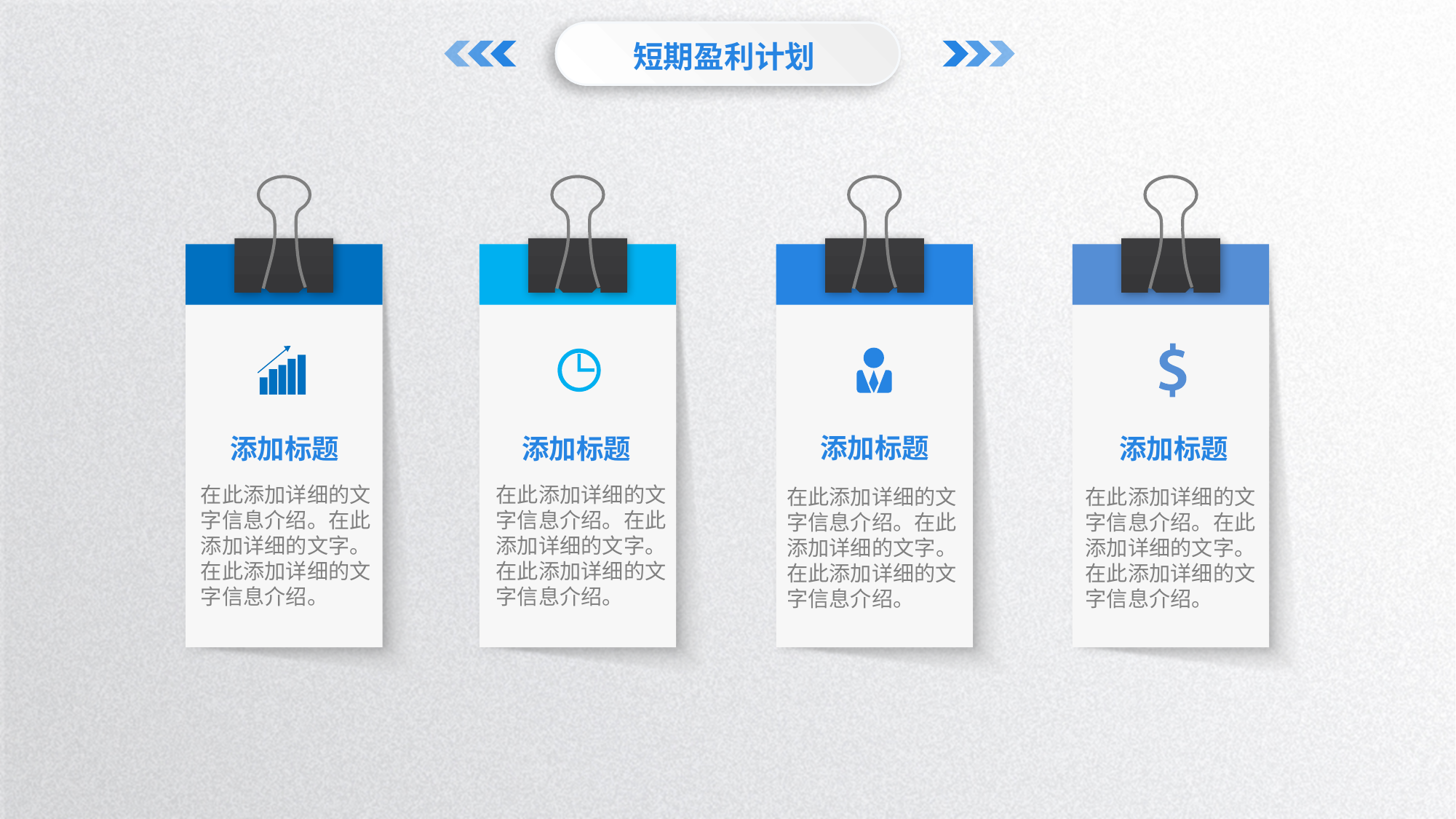

短期盈利计划

添加标题
在此添加详细的文字信息介绍。在此添加详细的文字。在此添加详细的文字信息介绍。

添加标题
在此添加详细的文字信息介绍。在此添加详细的文字。在此添加详细的文字信息介绍。

添加标题
在此添加详细的文字信息介绍。在此添加详细的文字。在此添加详细的文字信息介绍。

添加标题
在此添加详细的文字信息介绍。在此添加详细的文字。在此添加详细的文字信息介绍。